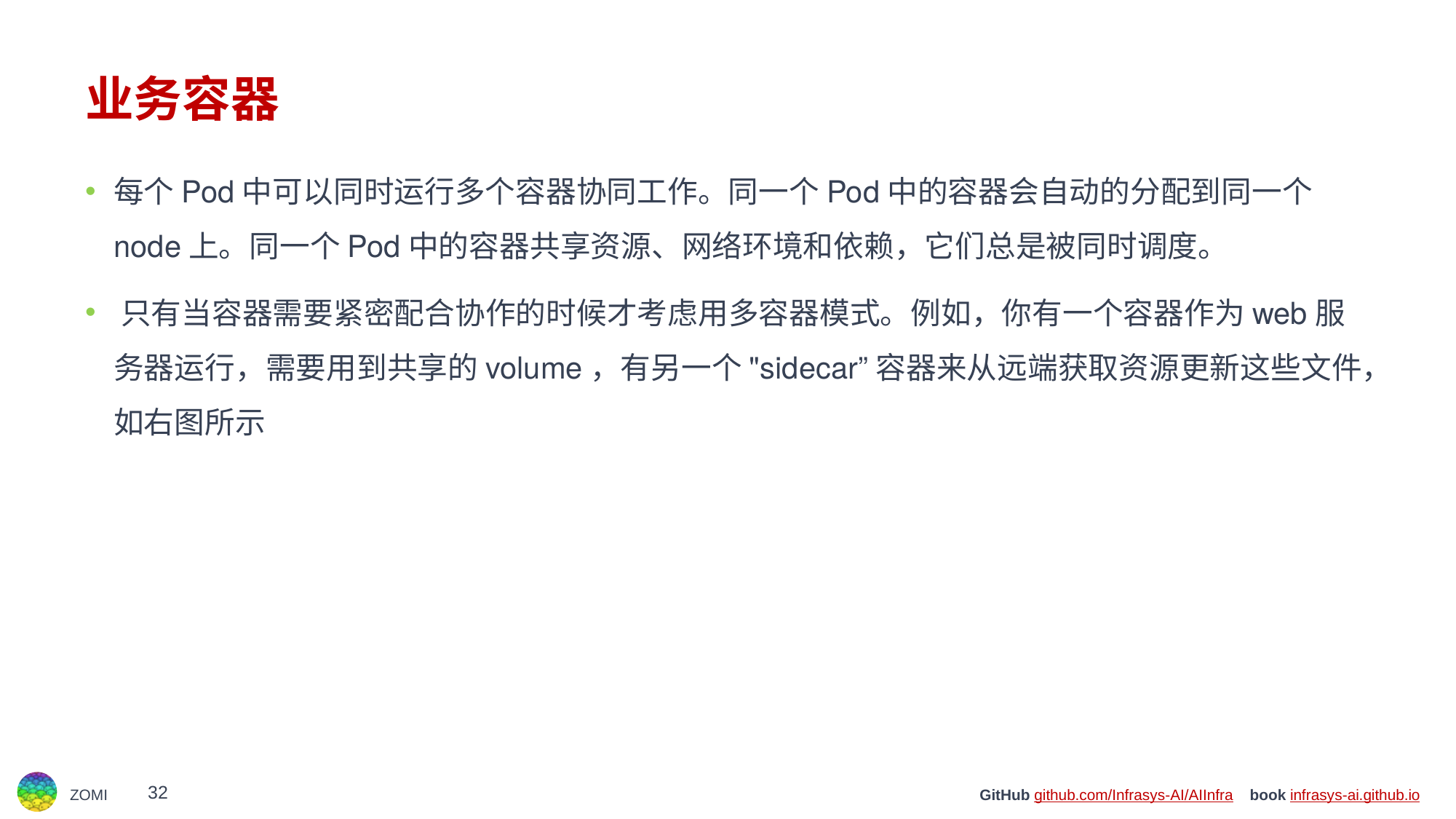

# 业务容器
每个Pod中可以同时运行多个容器协同工作。同一个Pod中的容器会自动的分配到同一个node上。同一个Pod中的容器共享资源、网络环境和依赖，它们总是被同时调度。
﻿﻿只有当容器需要紧密配合协作的时候才考虑用多容器模式。例如，你有一个容器作为web服务器运行，需要用到共享的volume，有另一个"sidecar”容器来从远端获取资源更新这些文件，如右图所示